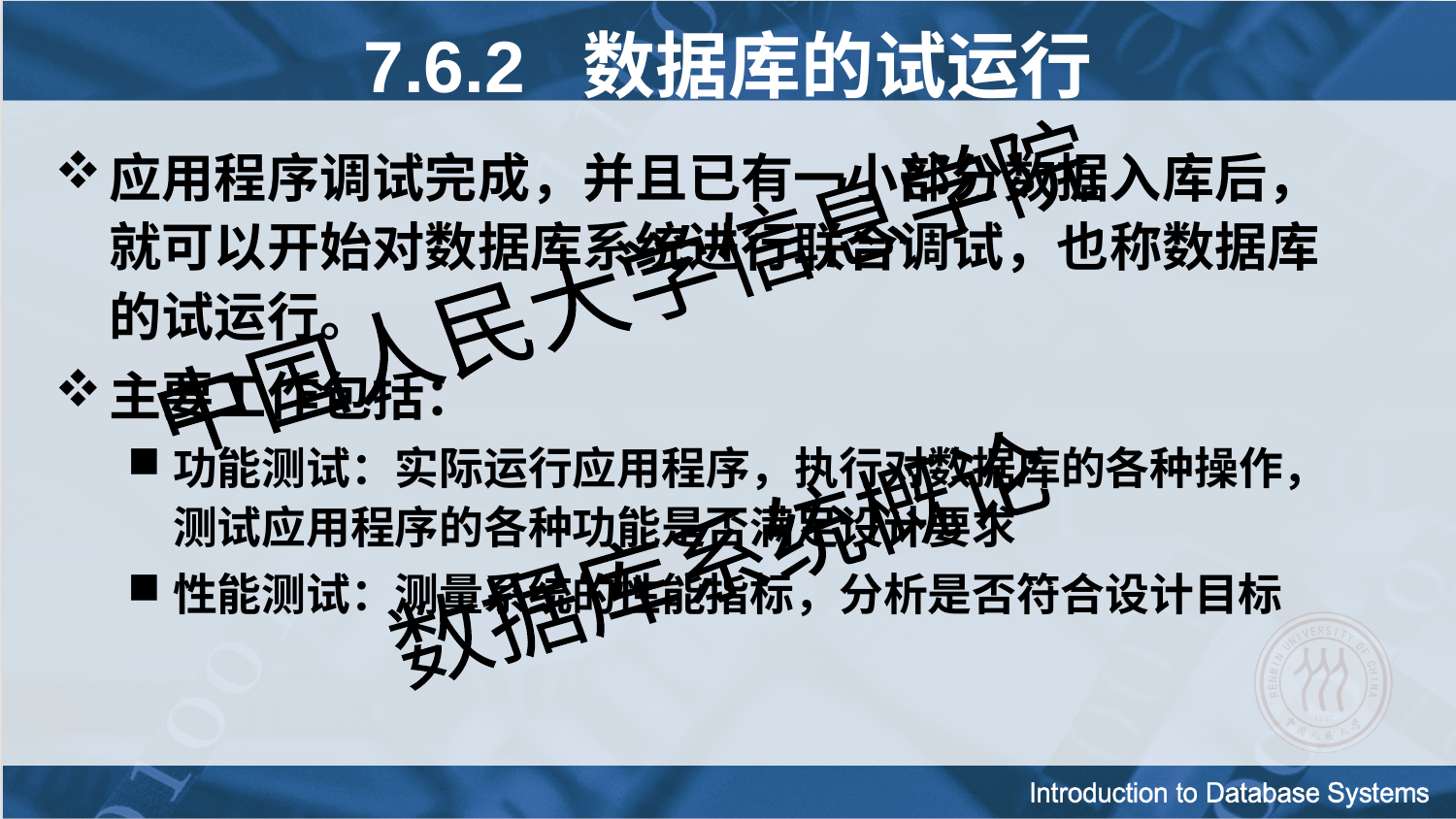

7.6.2  数据库的试运行
应用程序调试完成，并且已有一小部分数据入库后，就可以开始对数据库系统进行联合调试，也称数据库的试运行。
主要工作包括：
功能测试：实际运行应用程序，执行对数据库的各种操作，测试应用程序的各种功能是否满足设计要求
性能测试：测量系统的性能指标，分析是否符合设计目标